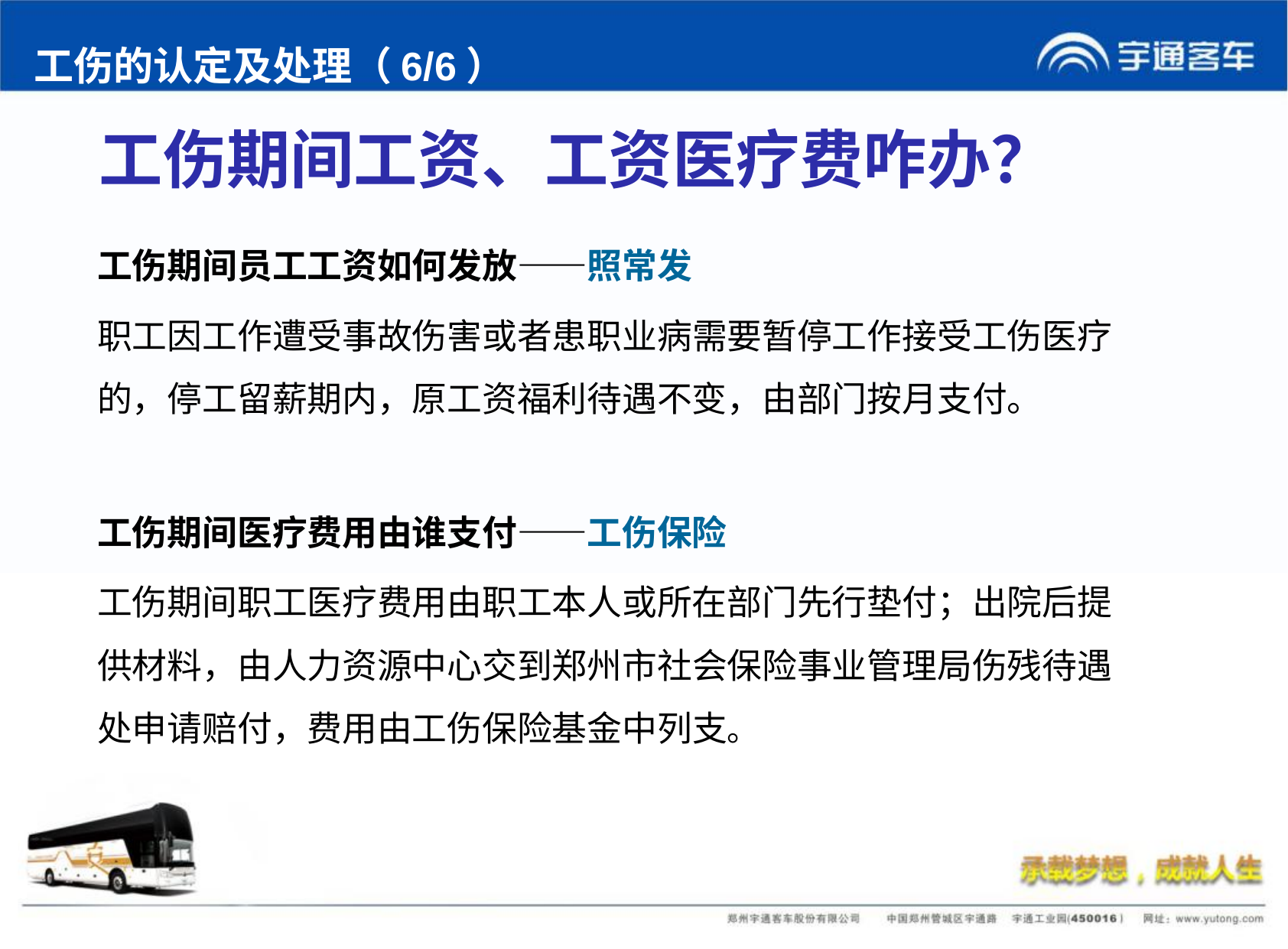

工伤的认定及处理（6/6）

工伤期间工资、工资医疗费咋办？
工伤期间员工工资如何发放——照常发
职工因工作遭受事故伤害或者患职业病需要暂停工作接受工伤医疗的，停工留薪期内，原工资福利待遇不变，由部门按月支付。

工伤期间医疗费用由谁支付——工伤保险
工伤期间职工医疗费用由职工本人或所在部门先行垫付；出院后提供材料，由人力资源中心交到郑州市社会保险事业管理局伤残待遇处申请赔付，费用由工伤保险基金中列支。